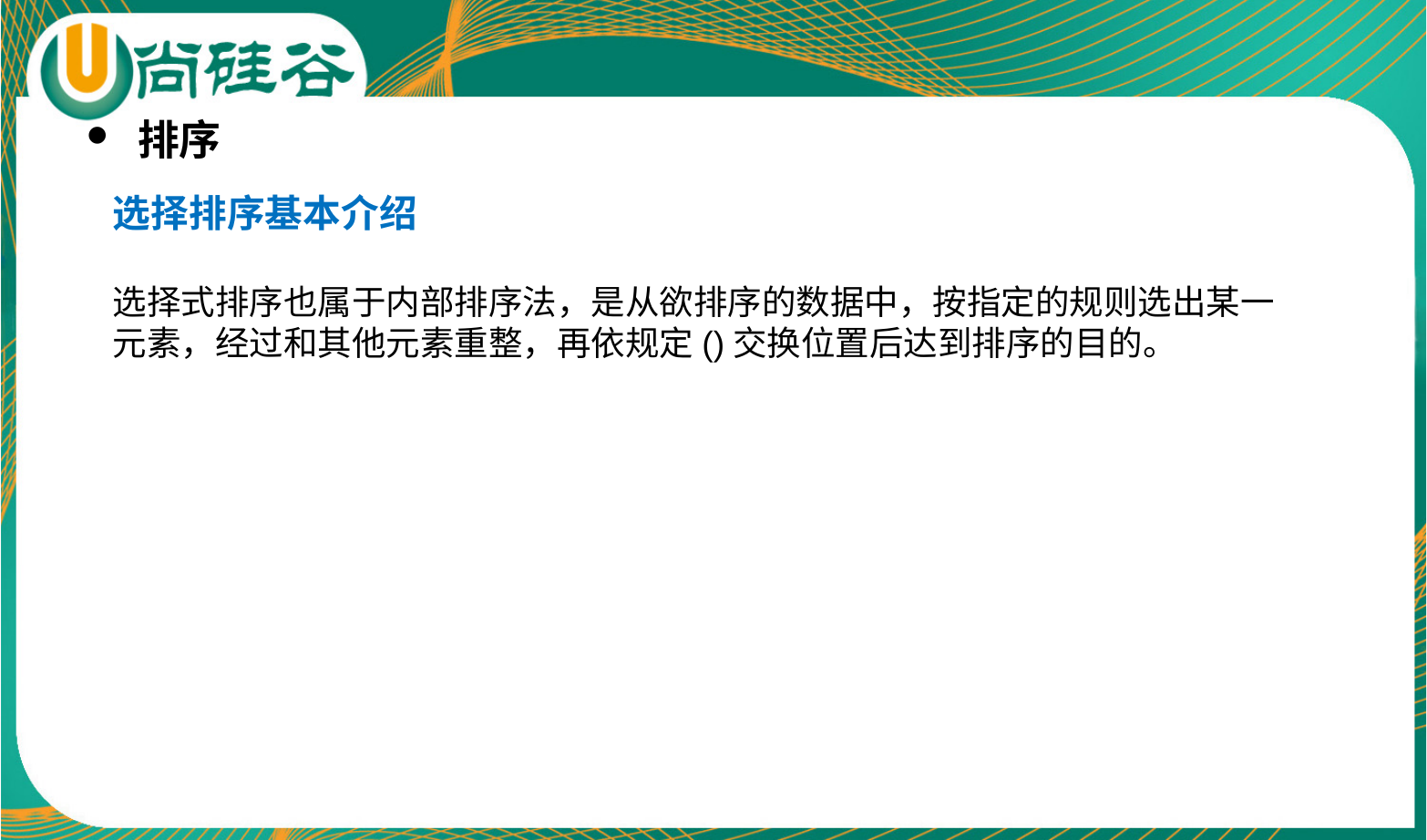

排序
选择排序基本介绍

选择式排序也属于内部排序法，是从欲排序的数据中，按指定的规则选出某一元素，经过和其他元素重整，再依规定()交换位置后达到排序的目的。